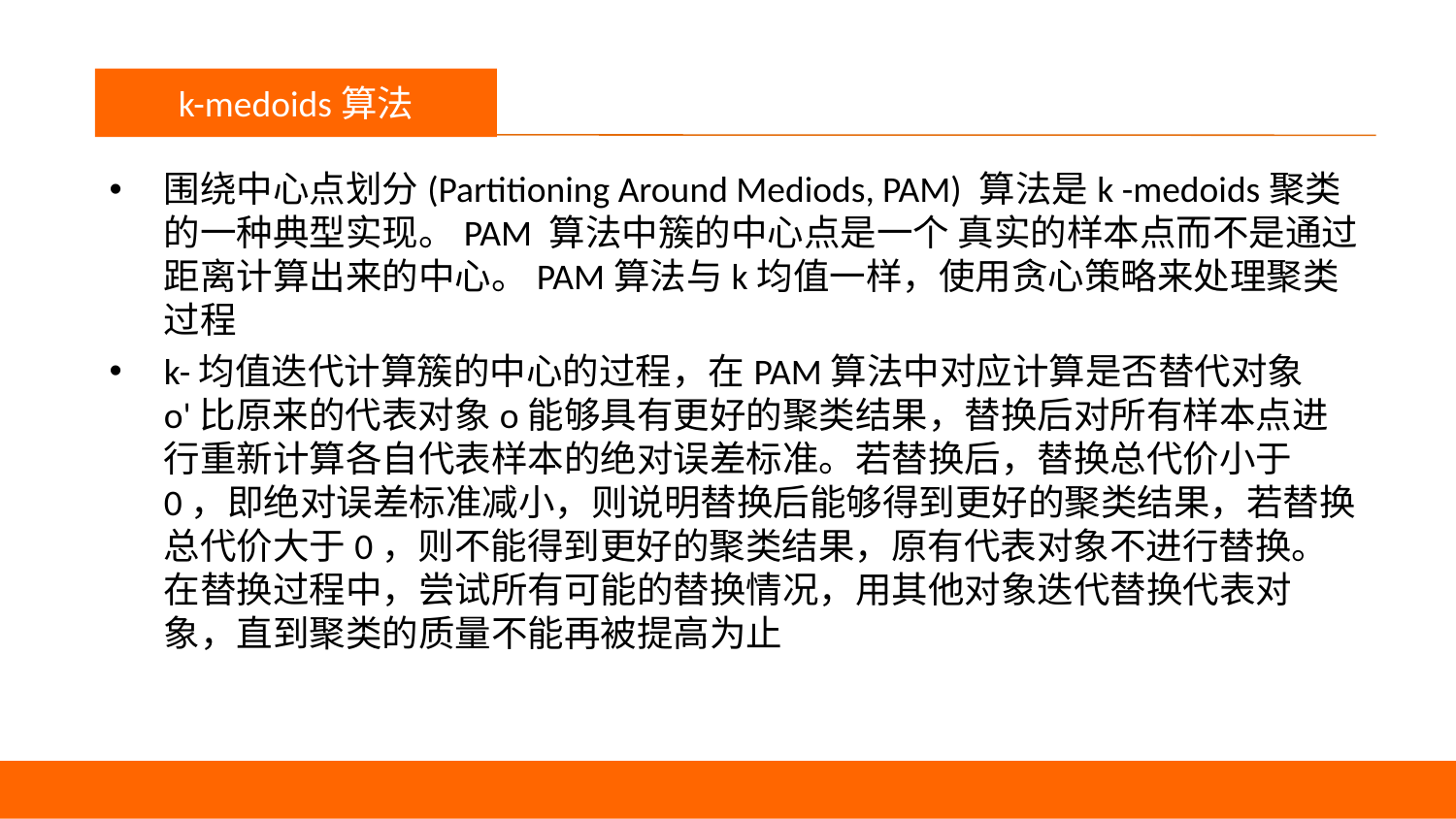

议程
k-medoids算法

围绕中心点划分(Partitioning Around Mediods, PAM) 算法是k -medoids聚类的一种典型实现。PAM 算法中簇的中心点是一个 真实的样本点而不是通过距离计算出来的中心。PAM算法与k均值一样，使用贪心策略来处理聚类过程
k-均值迭代计算簇的中心的过程，在PAM算法中对应计算是否替代对象o'比原来的代表对象o能够具有更好的聚类结果，替换后对所有样本点进行重新计算各自代表样本的绝对误差标准。若替换后，替换总代价小于0，即绝对误差标准减小，则说明替换后能够得到更好的聚类结果，若替换总代价大于0，则不能得到更好的聚类结果，原有代表对象不进行替换。在替换过程中，尝试所有可能的替换情况，用其他对象迭代替换代表对象，直到聚类的质量不能再被提高为止